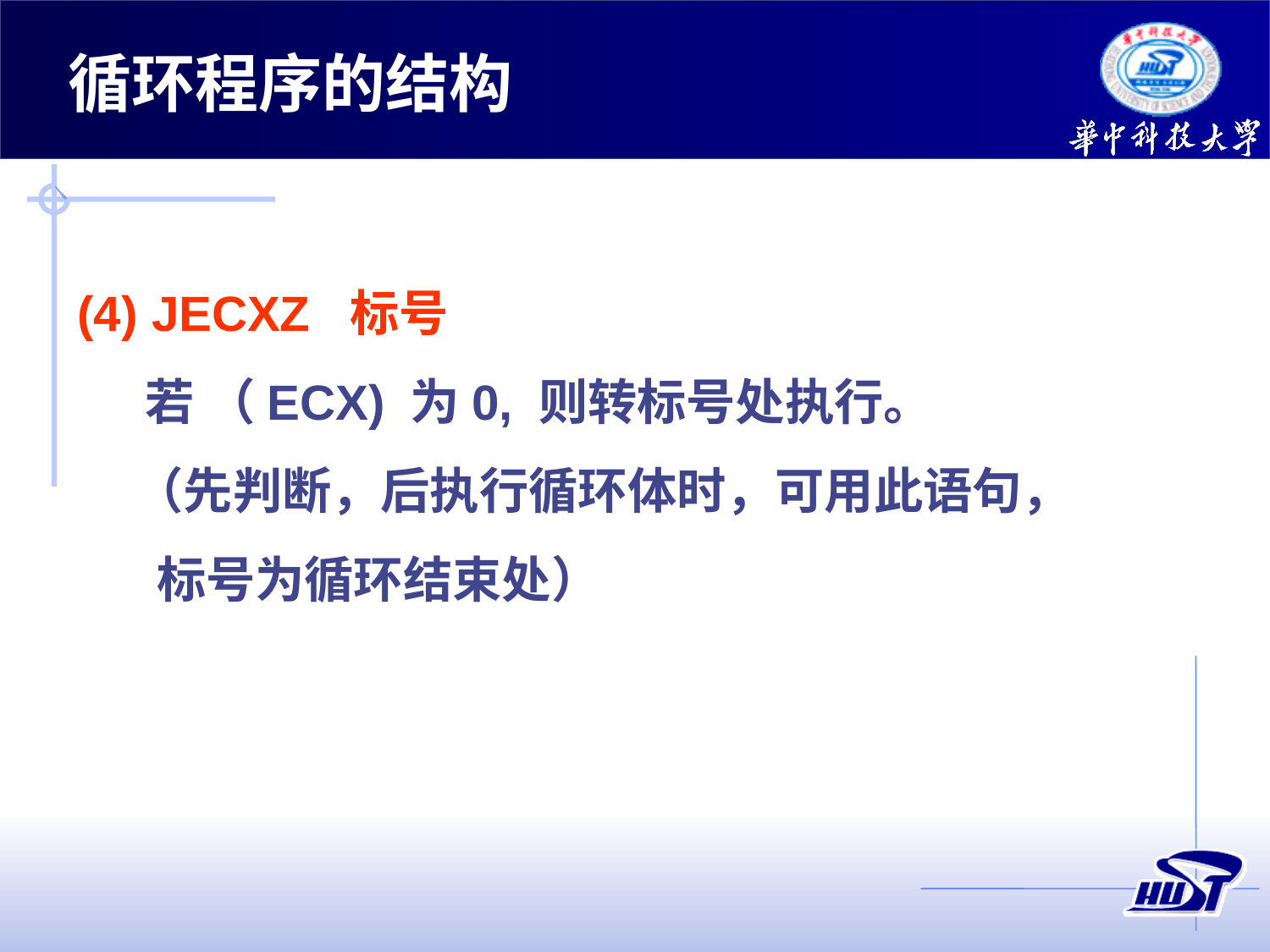

循环程序的结构
(4) JECXZ  标号
     若 （ECX) 为0, 则转标号处执行。
    （先判断，后执行循环体时，可用此语句，
      标号为循环结束处）